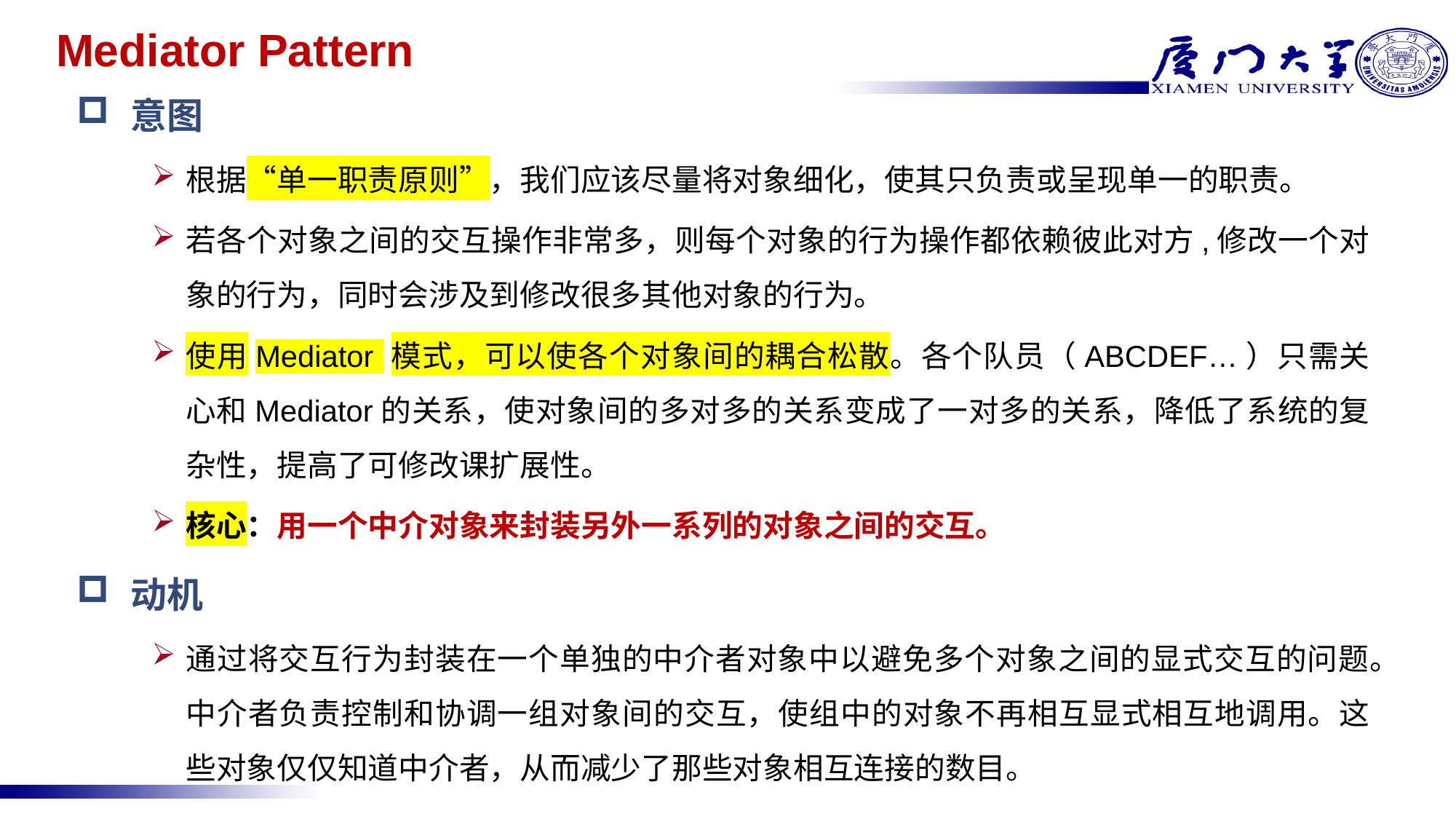

# Mediator Pattern
意图
根据“单一职责原则”，我们应该尽量将对象细化，使其只负责或呈现单一的职责。
若各个对象之间的交互操作非常多，则每个对象的行为操作都依赖彼此对方,修改一个对象的行为，同时会涉及到修改很多其他对象的行为。
使用Mediator 模式，可以使各个对象间的耦合松散。各个队员（ABCDEF…）只需关心和Mediator的关系，使对象间的多对多的关系变成了一对多的关系，降低了系统的复杂性，提高了可修改课扩展性。
核心：用一个中介对象来封装另外一系列的对象之间的交互。
动机
通过将交互行为封装在一个单独的中介者对象中以避免多个对象之间的显式交互的问题。中介者负责控制和协调一组对象间的交互，使组中的对象不再相互显式相互地调用。这些对象仅仅知道中介者，从而减少了那些对象相互连接的数目。